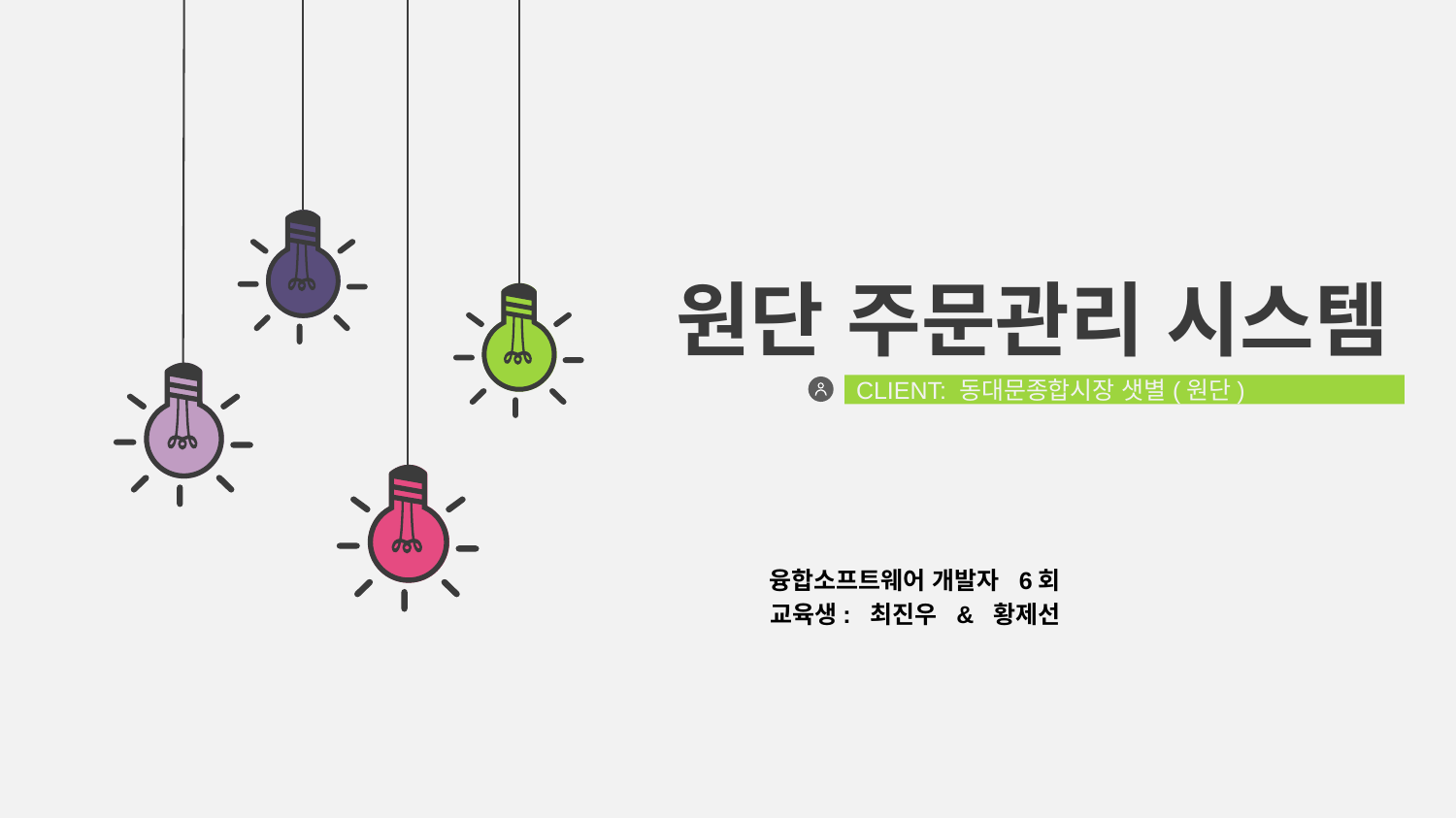

원단 주문관리 시스템
CLIENT: 동대문종합시장 샛별(원단)

융합소프트웨어 개발자  6회
교육생:  최진우  &  황제선